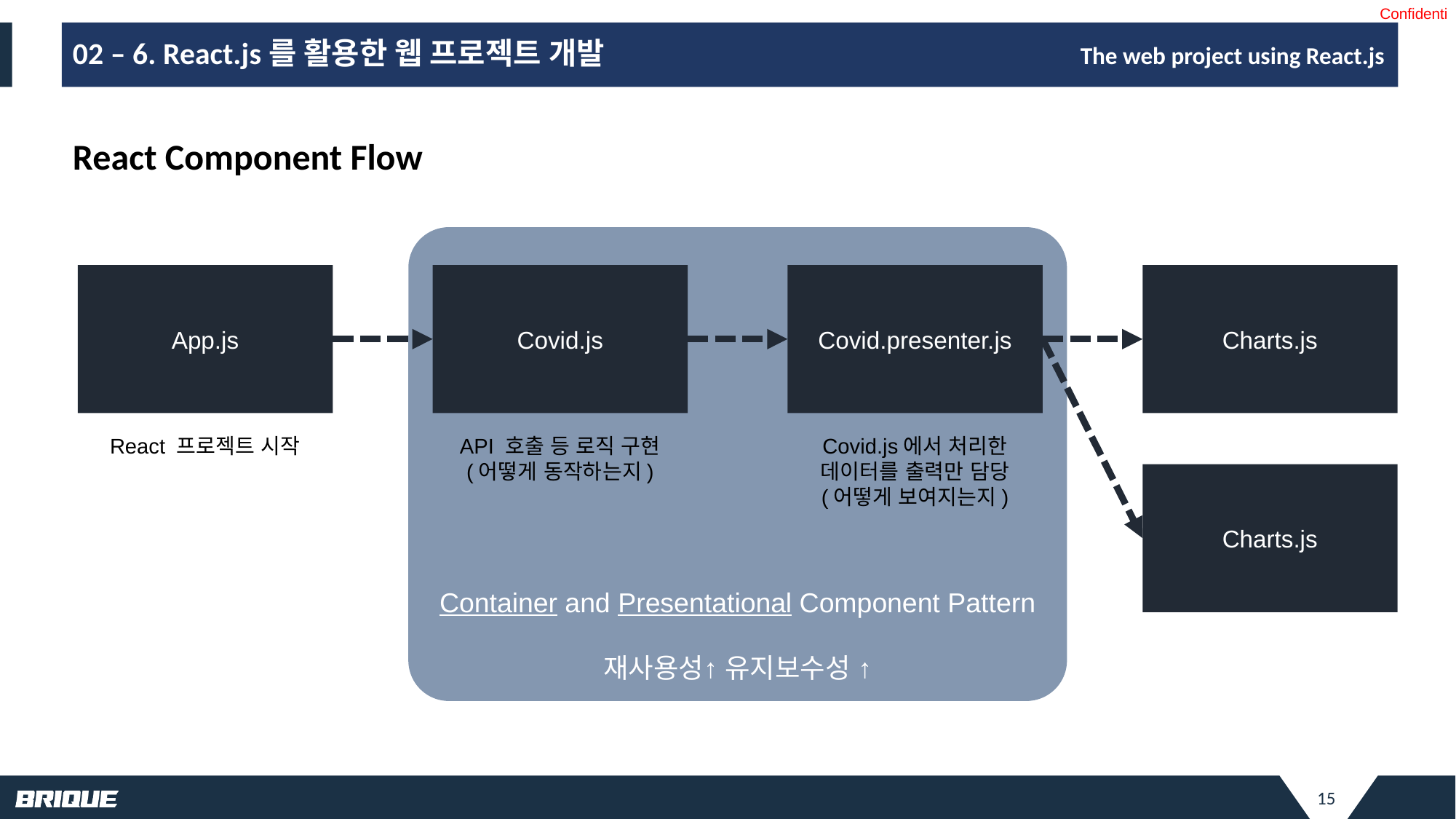

# 02 – 6. React.js를 활용한 웹 프로젝트 개발
The web project using React.js
React Component Flow

Container and Presentational Component Pattern

재사용성↑ 유지보수성 ↑
App.js
Covid.js
Covid.presenter.js
Charts.js
API 호출 등 로직 구현
(어떻게 동작하는지)
Covid.js에서 처리한
데이터를 출력만 담당
(어떻게 보여지는지)
React 프로젝트 시작
Charts.js
15